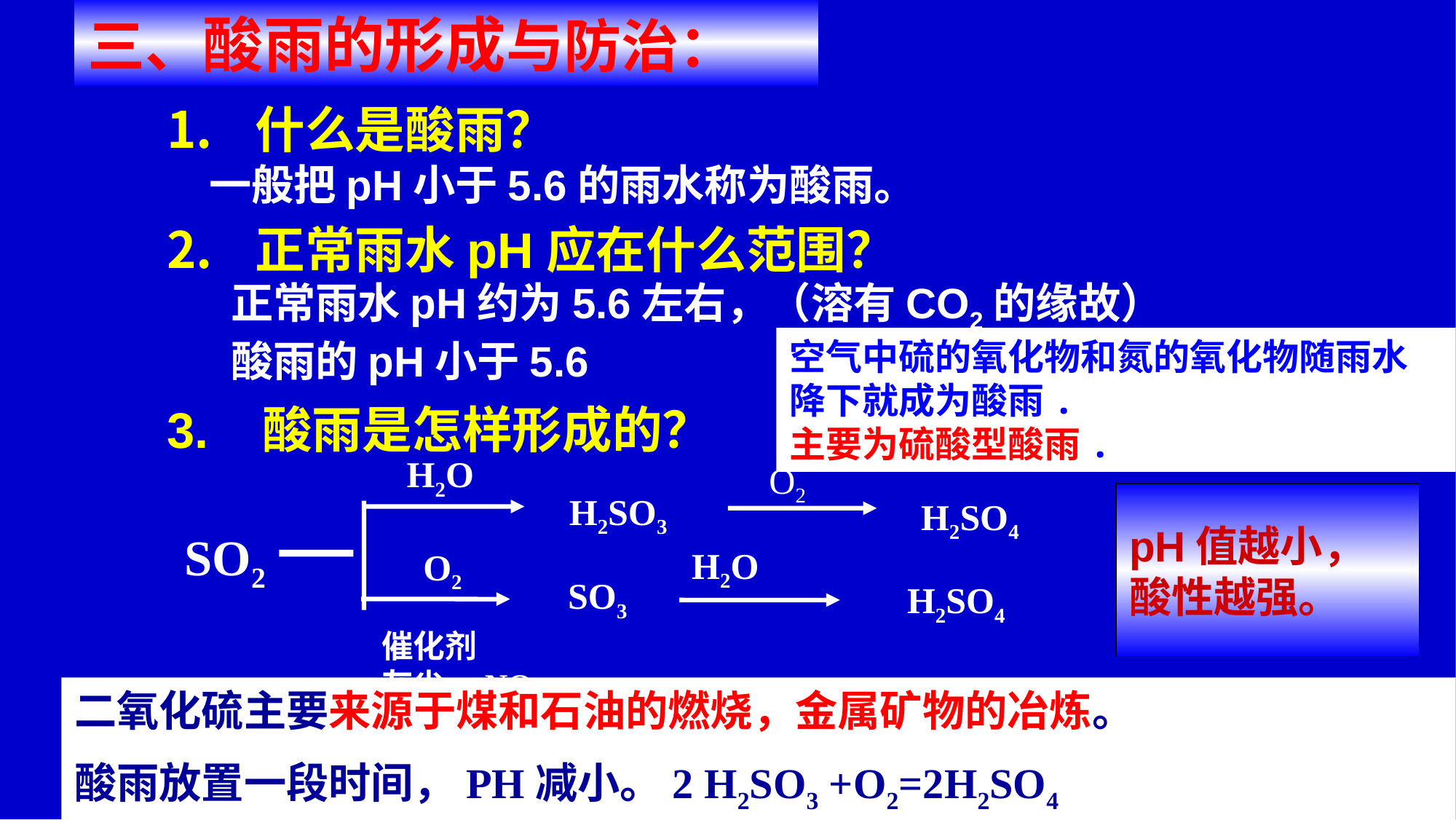

三、酸雨的形成与防治：
 什么是酸雨？
 正常雨水pH应在什么范围？

3.   酸雨是怎样形成的？

一般把pH小于5.6的雨水称为酸雨。
正常雨水pH约为5.6左右，（溶有CO2的缘故）
酸雨的pH小于5.6
空气中硫的氧化物和氮的氧化物随雨水降下就成为酸雨.
主要为硫酸型酸雨.
H2O
H2SO3

O2
H2SO4

pH值越小，
酸性越强。

SO2
H2O
H2SO4

O2
SO3

催化剂
灰尘、NOx
二氧化硫主要来源于煤和石油的燃烧，金属矿物的冶炼。
酸雨放置一段时间，PH减小。2 H2SO3 +O2=2H2SO4